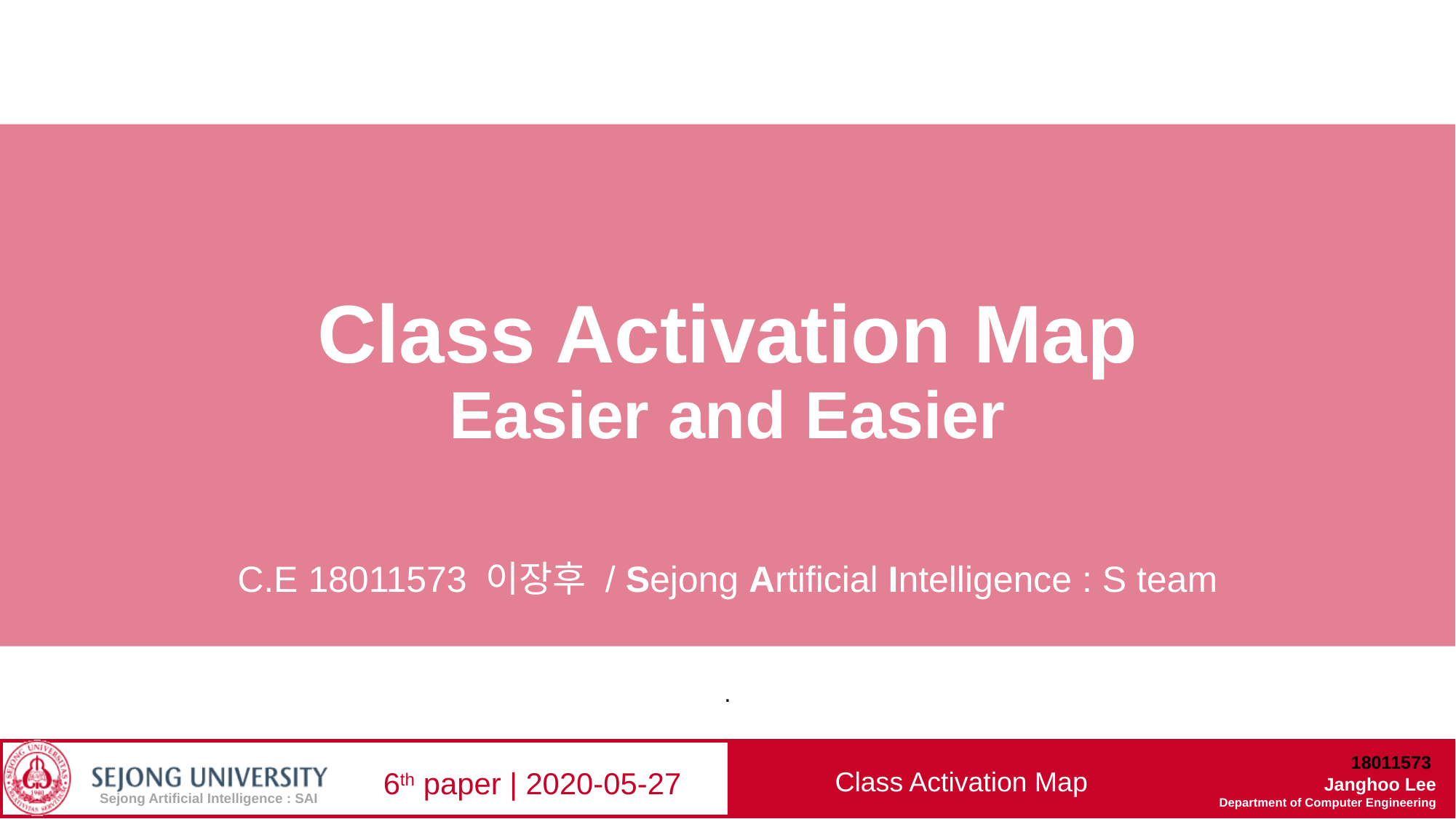

# Class Activation Map Easier and Easier
C.E 18011573 이장후 / Sejong Artificial Intelligence : S team
.